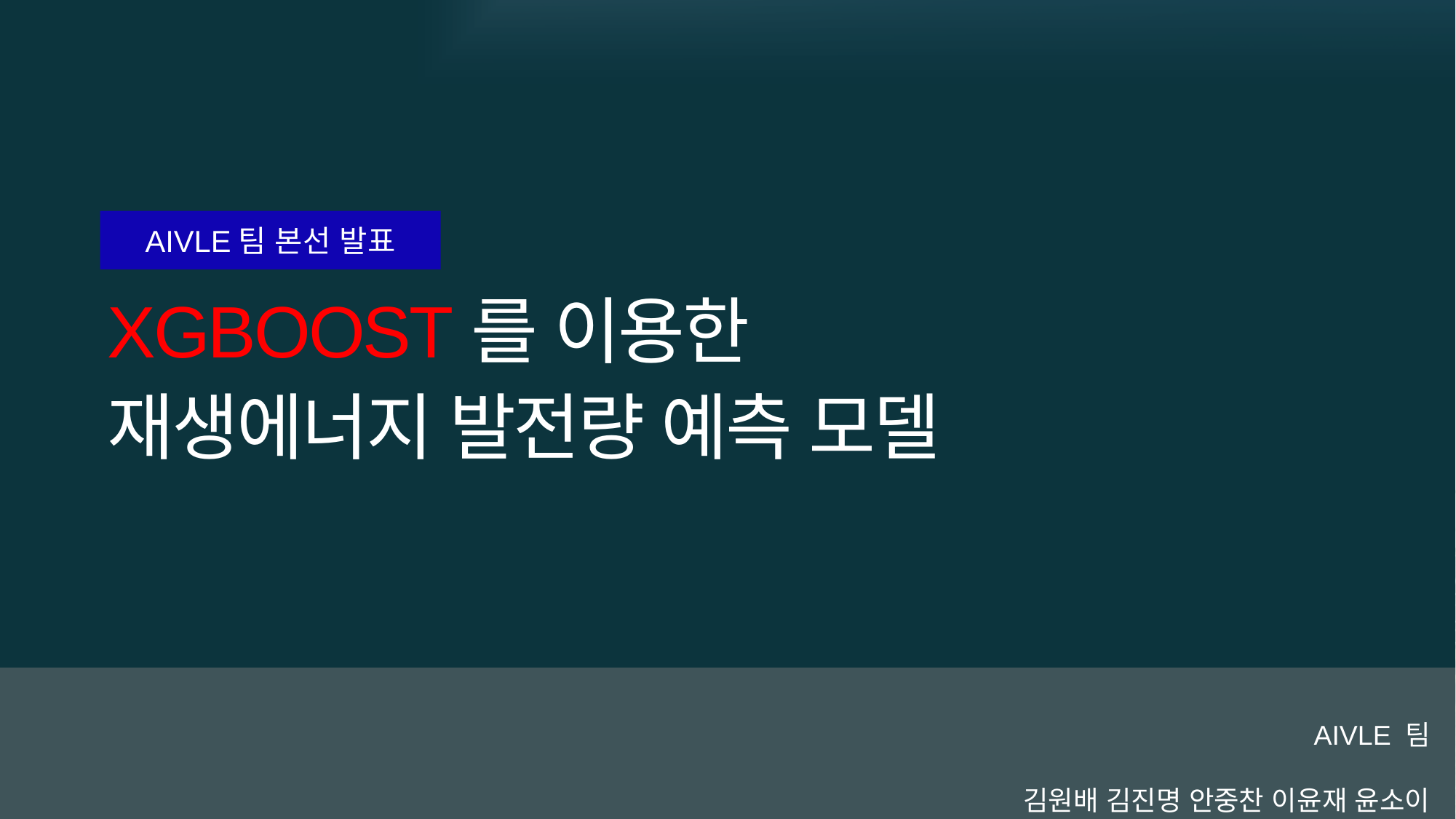

AIVLE팀 본선 발표
XGBOOST를 이용한
재생에너지 발전량 예측 모델

AIVLE 팀
김원배 김진명 안중찬 이윤재 윤소이